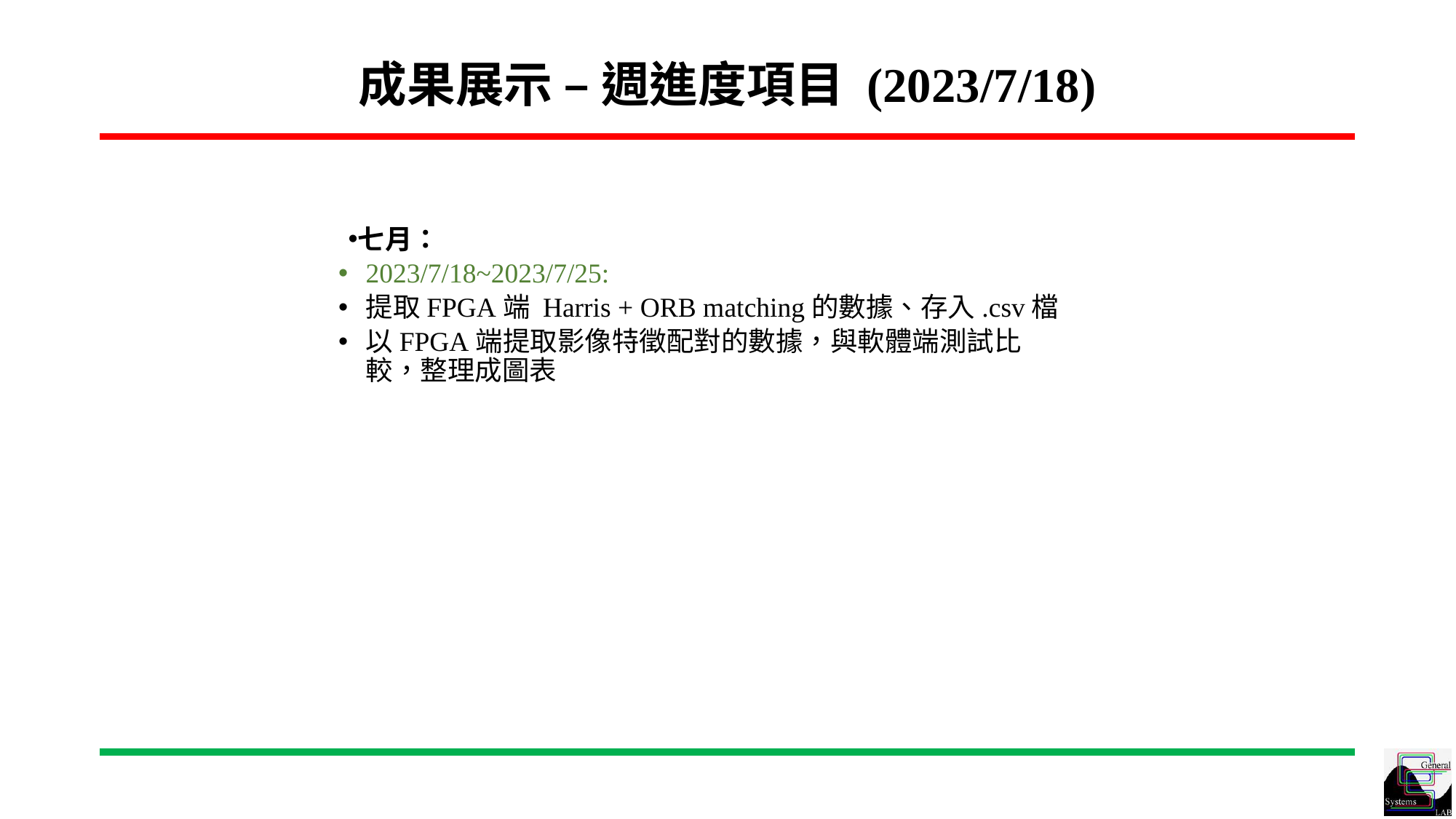

# 成果展示 – 週進度項目 (2023/7/18)
七月：
2023/7/18~2023/7/25:
提取FPGA端 Harris + ORB matching的數據、存入.csv檔
以FPGA端提取影像特徵配對的數據，與軟體端測試比較，整理成圖表